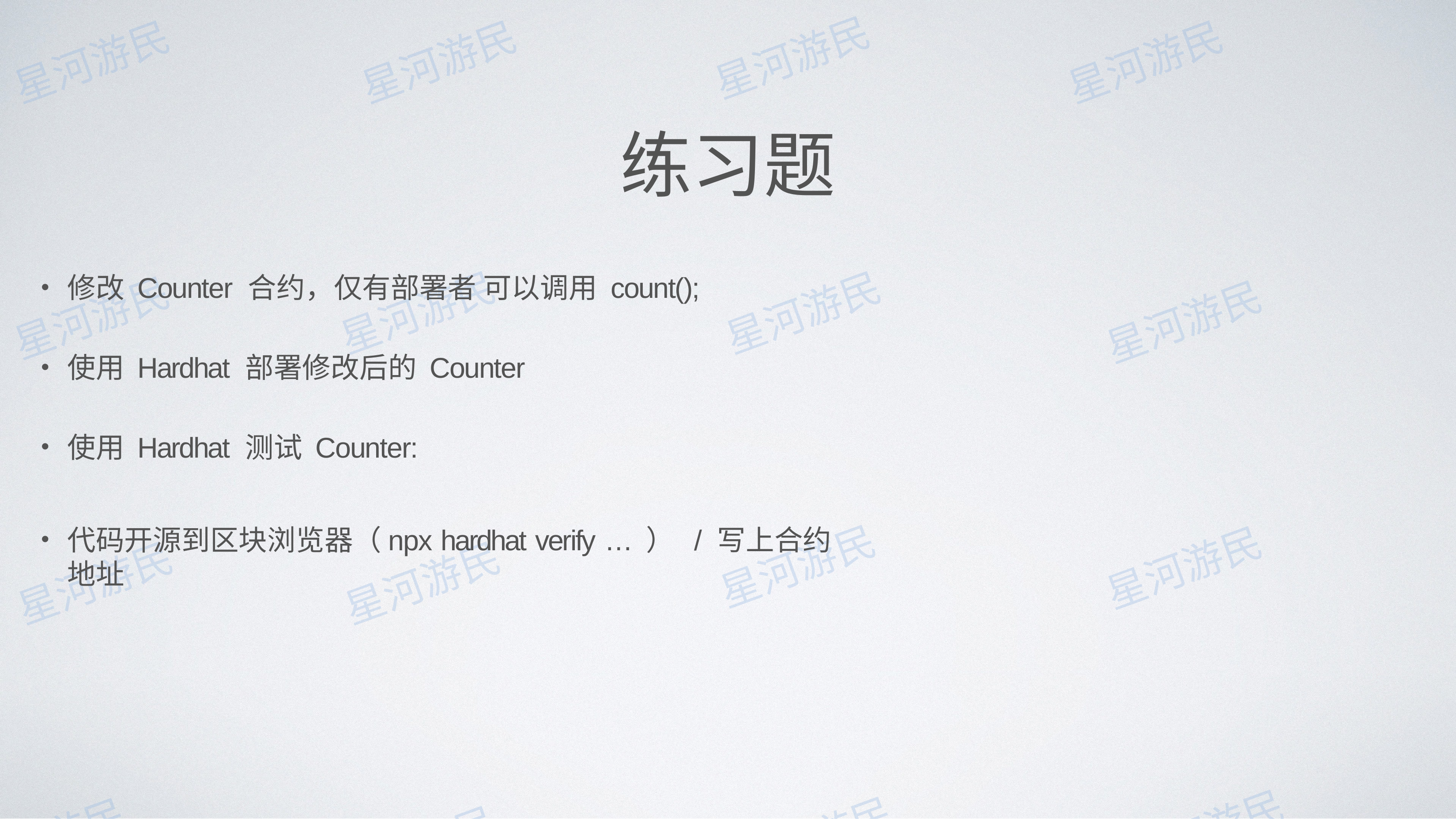

# 练习题
修改 Counter 合约，仅有部署者 可以调⽤ count();

使⽤ Hardhat 部署修改后的 Counter

使⽤ Hardhat 测试 Counter:

代码开源到区块浏览器（npx hardhat verify …） / 写上合约地址